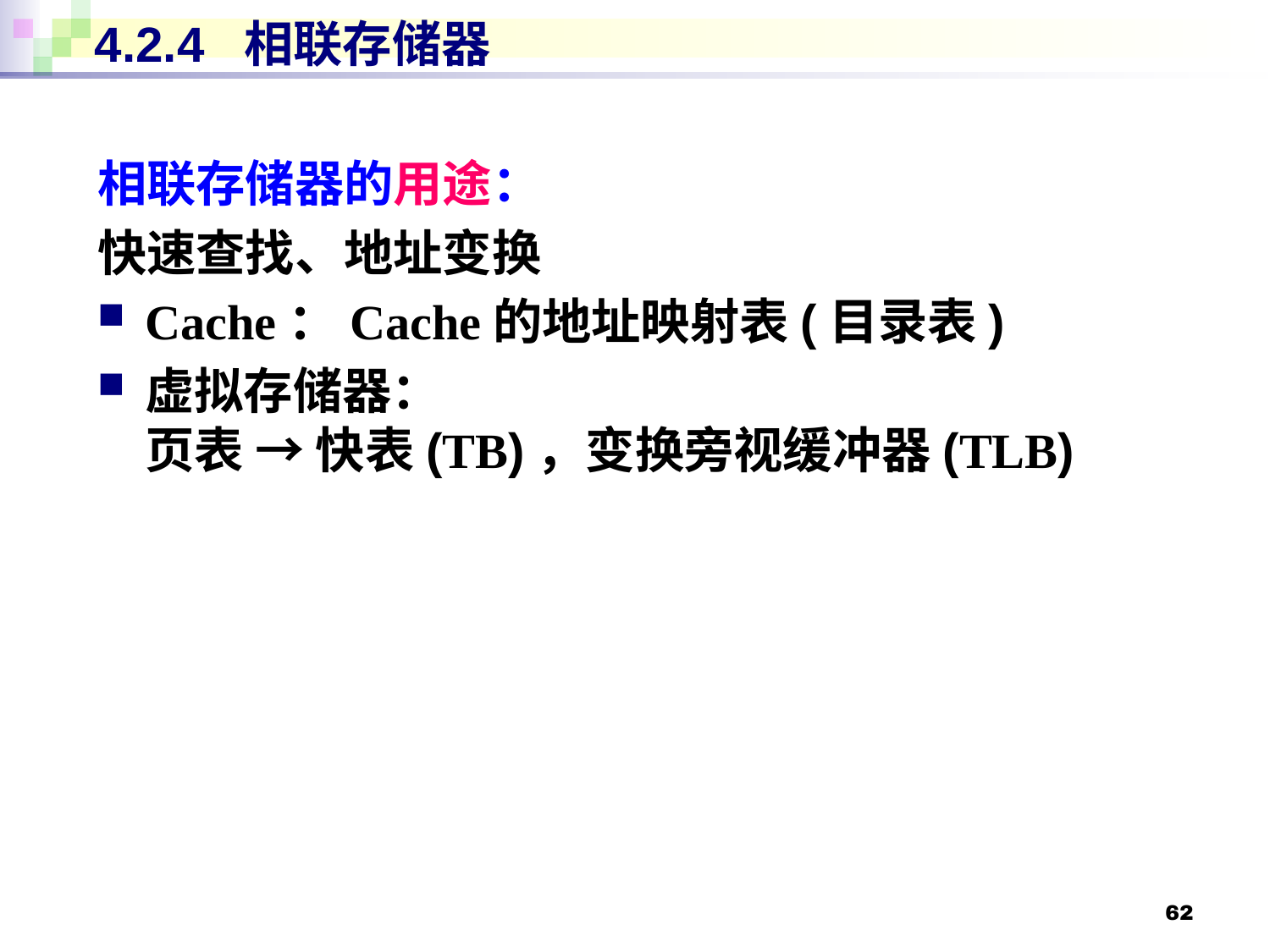

# 4.2.4  相联存储器
相联存储器的用途：
快速查找、地址变换
Cache：Cache的地址映射表(目录表)
虚拟存储器：
页表 → 快表(TB)，变换旁视缓冲器(TLB)
62